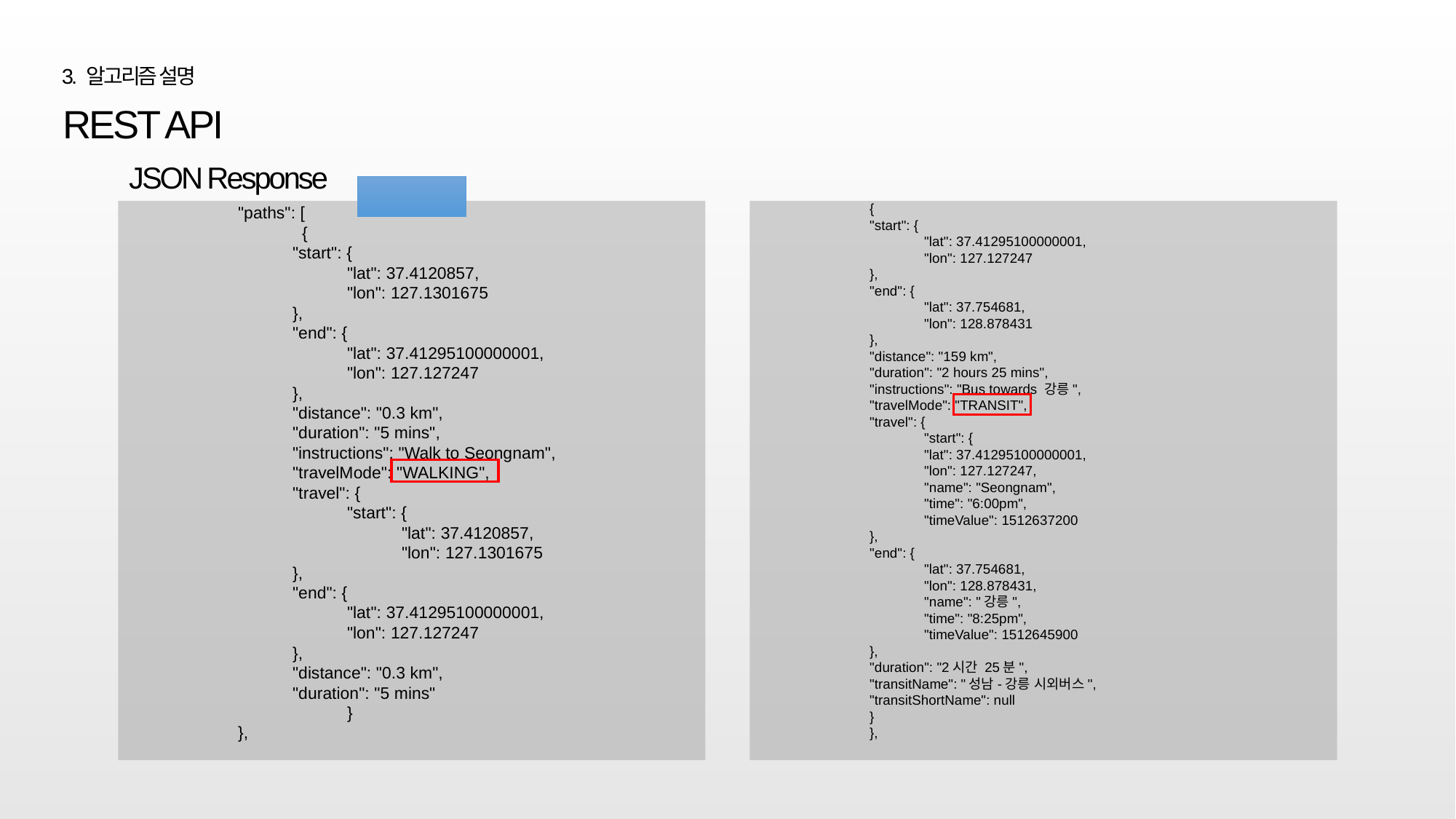

3. 알고리즘 설명
REST API
JSON Response
경로 정보
{
"start": {
"lat": 37.41295100000001,
"lon": 127.127247
},
"end": {
"lat": 37.754681,
"lon": 128.878431
},
"distance": "159 km",
"duration": "2 hours 25 mins",
"instructions": "Bus towards 강릉",
"travelMode": "TRANSIT",
"travel": {
"start": {
"lat": 37.41295100000001,
"lon": 127.127247,
"name": "Seongnam",
"time": "6:00pm",
"timeValue": 1512637200
},
"end": {
"lat": 37.754681,
"lon": 128.878431,
"name": "강릉",
"time": "8:25pm",
"timeValue": 1512645900
},
"duration": "2시간 25분",
"transitName": "성남-강릉 시외버스",
"transitShortName": null
}
},

"paths": [
  {
"start": {
"lat": 37.4120857,
"lon": 127.1301675
},
"end": {
"lat": 37.41295100000001,
"lon": 127.127247
},
"distance": "0.3 km",
"duration": "5 mins",
"instructions": "Walk to Seongnam",
"travelMode": "WALKING",
"travel": {
"start": {
"lat": 37.4120857,
"lon": 127.1301675
},
"end": {
"lat": 37.41295100000001,
"lon": 127.127247
},
"distance": "0.3 km",
"duration": "5 mins"
	}
},